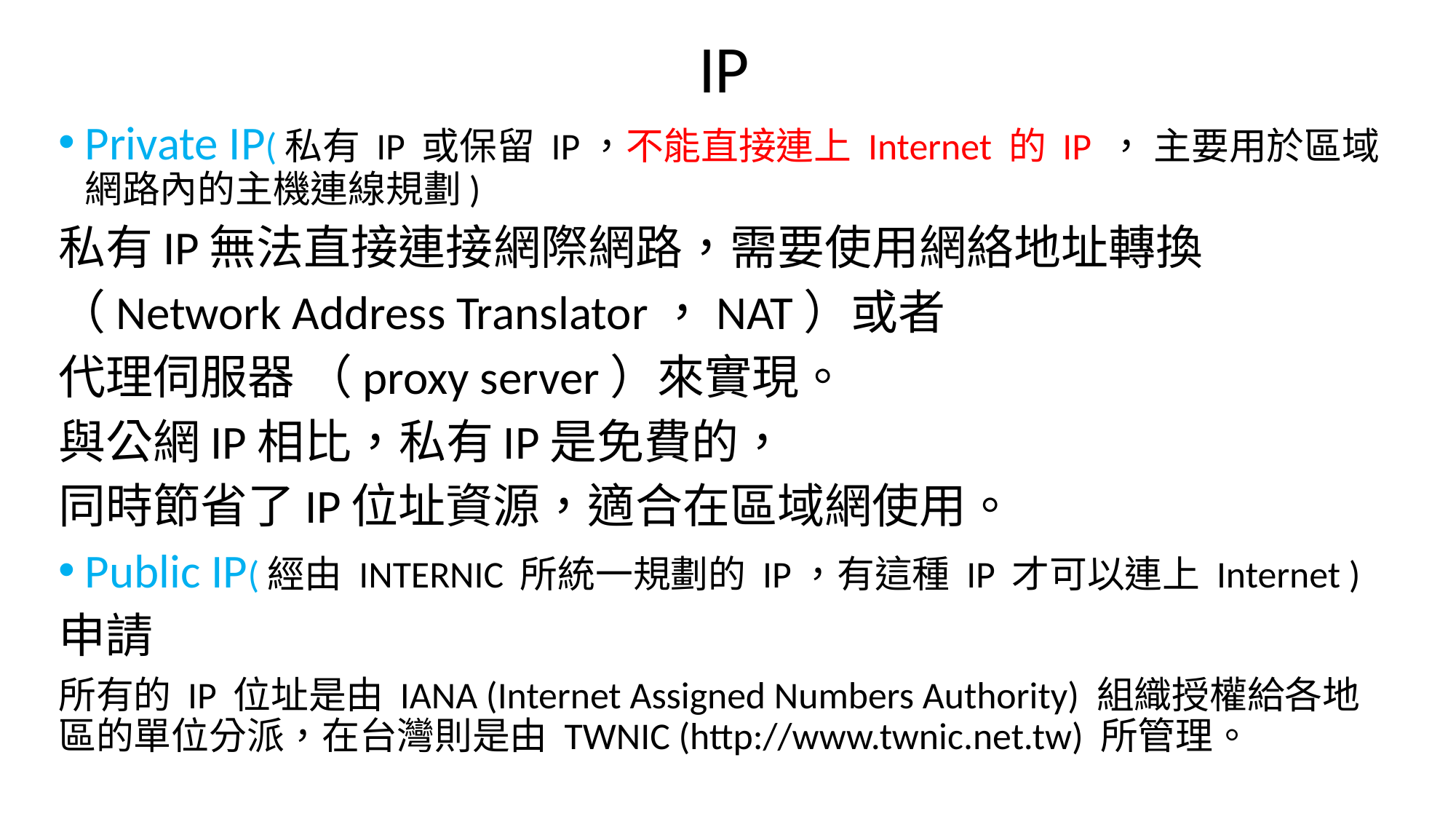

# IP
Private IP(私有 IP 或保留 IP，不能直接連上 Internet 的 IP ， 主要用於區域網路內的主機連線規劃)
私有IP無法直接連接網際網路，需要使用網絡地址轉換
（Network Address Translator，NAT）或者
代理伺服器 （proxy server）來實現。
與公網IP相比，私有IP是免費的，
同時節省了IP位址資源，適合在區域網使用。
Public IP(經由 INTERNIC 所統一規劃的 IP，有這種 IP 才可以連上 Internet )
申請
所有的 IP 位址是由 IANA (Internet Assigned Numbers Authority) 組織授權給各地區的單位分派，在台灣則是由 TWNIC (http://www.twnic.net.tw) 所管理。